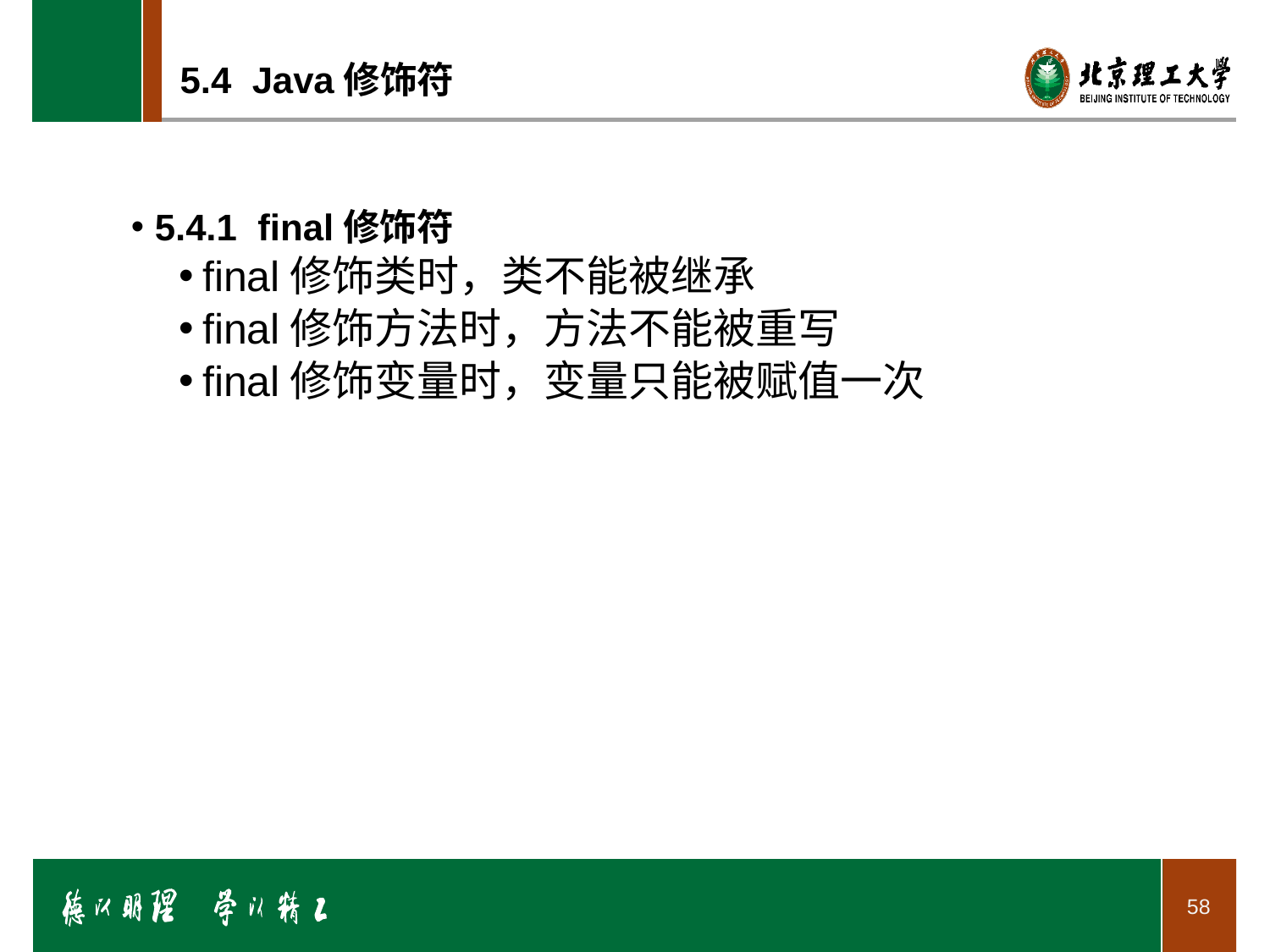

# 5.4  Java修饰符
5.4.1  final修饰符
final修饰类时，类不能被继承
final修饰方法时，方法不能被重写
final修饰变量时，变量只能被赋值一次